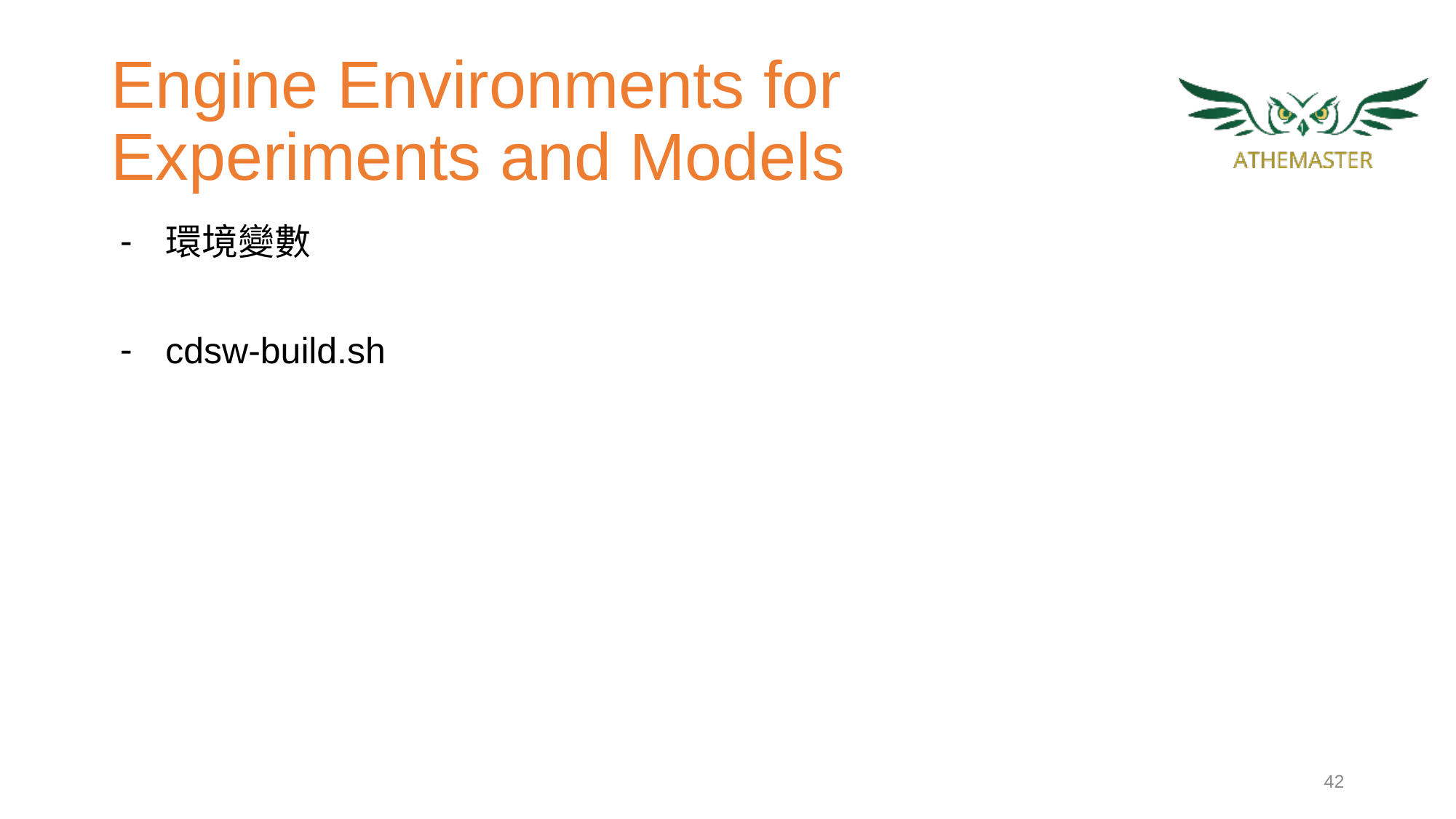

# Engine Environments for
Experiments and Models
環境變數

cdsw-build.sh
42